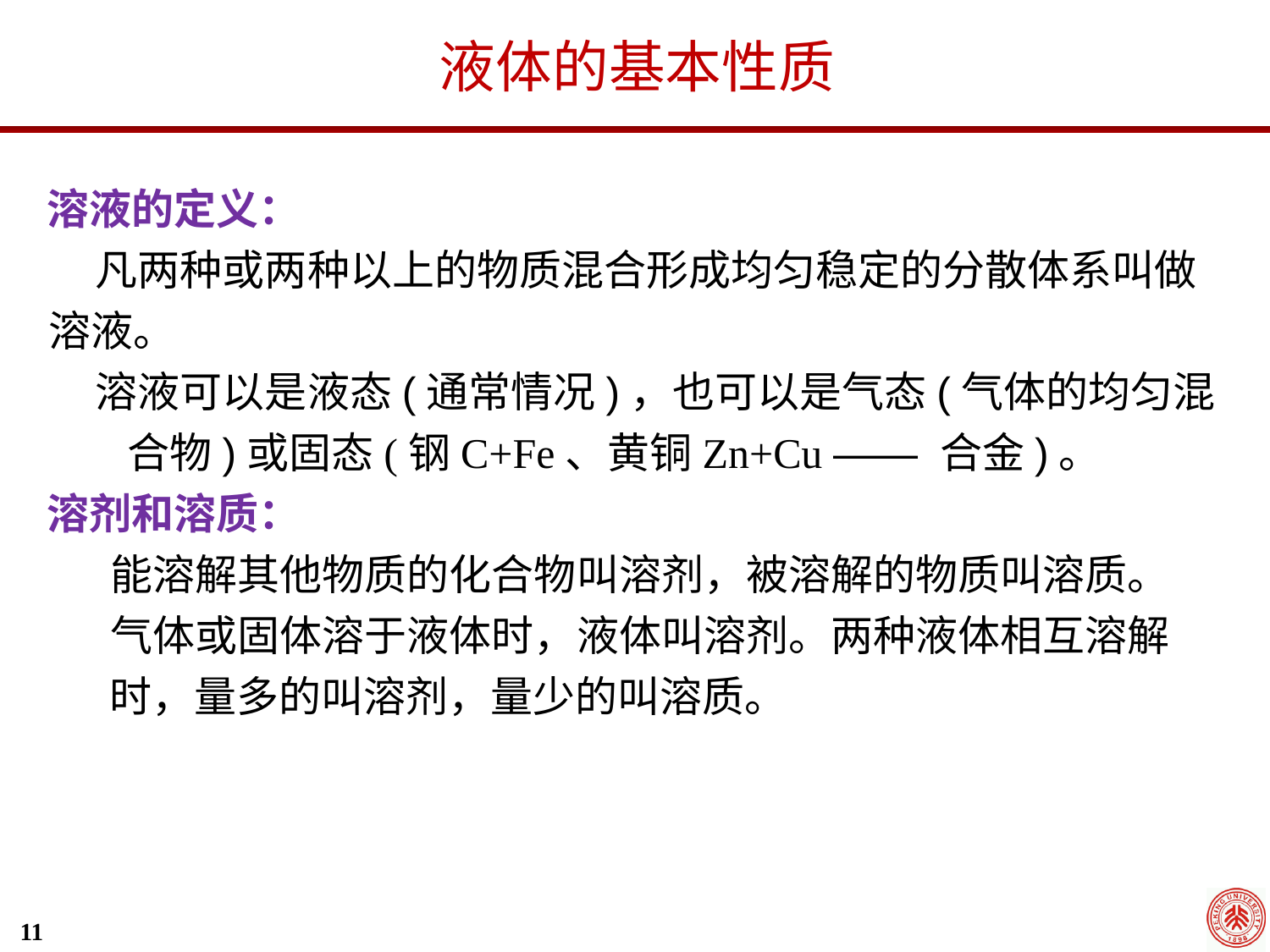

液体的基本性质

溶液的定义：
    凡两种或两种以上的物质混合形成均匀稳定的分散体系叫做溶液。
    溶液可以是液态(通常情况)，也可以是气态(气体的均匀混合物)或固态(钢C+Fe、黄铜Zn+Cu —— 合金)。
溶剂和溶质：
能溶解其他物质的化合物叫溶剂，被溶解的物质叫溶质。
气体或固体溶于液体时，液体叫溶剂。两种液体相互溶解时，量多的叫溶剂，量少的叫溶质。
11